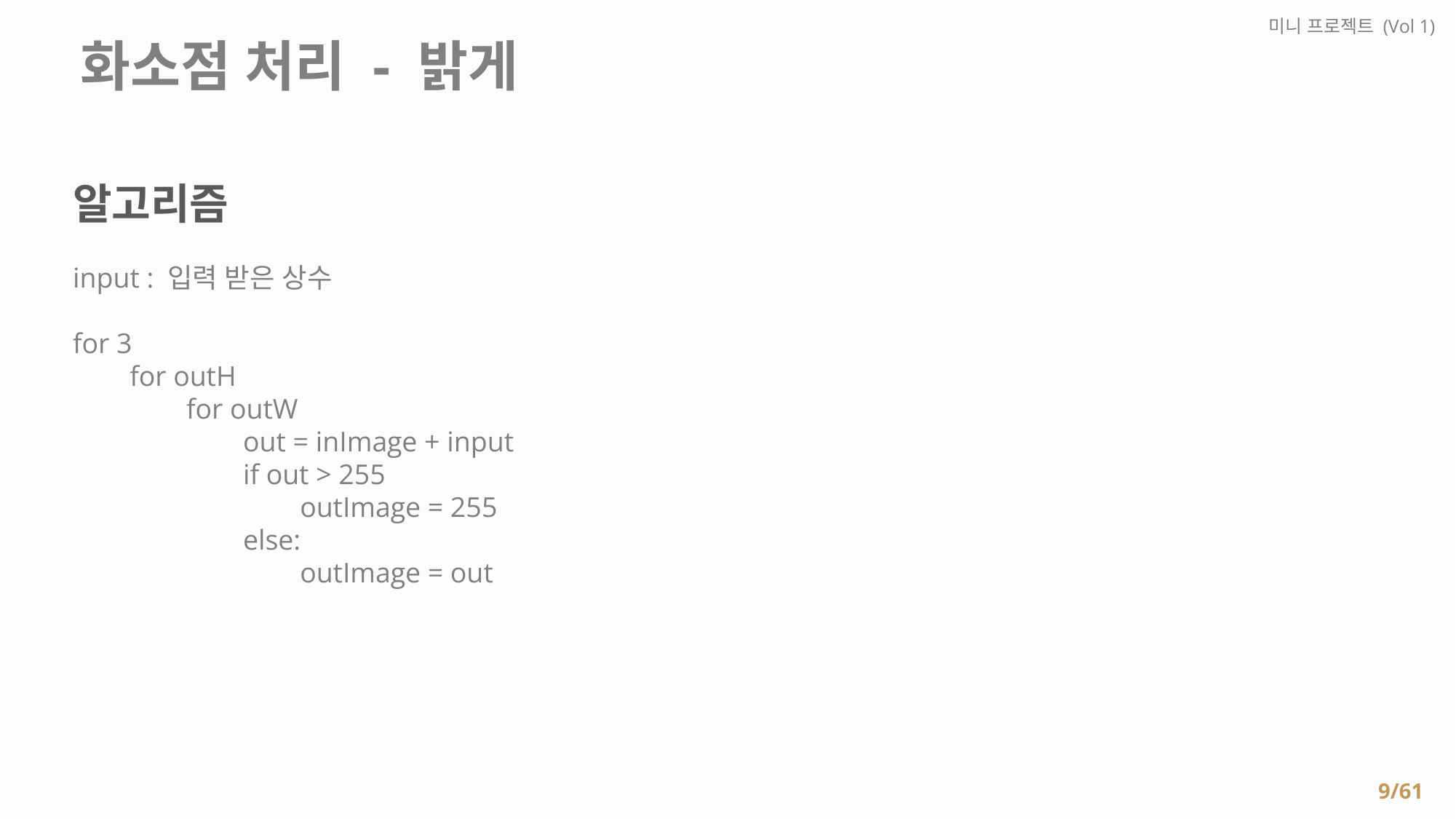

미니 프로젝트 (Vol 1)
    화소점 처리 - 밝게
알고리즘

input : 입력 받은 상수

for 3
        for outH
                for outW
                        out = inImage + input
                        if out > 255
                                outImage = 255
                        else:
                                outImage = out
9/61